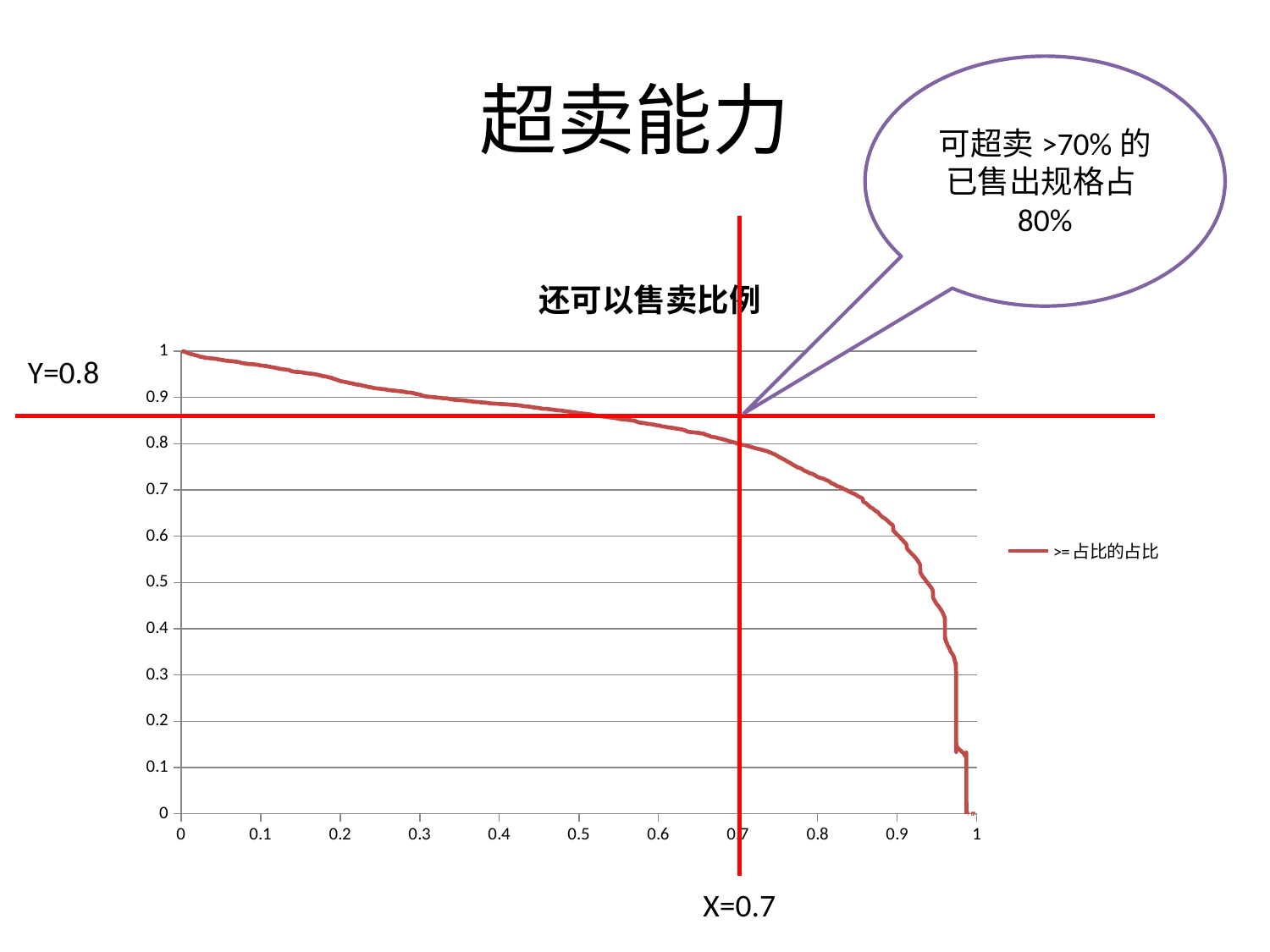

# 超卖能力
可超卖>70%的已售出规格占80%

### Chart: 还可以售卖比例

| Category | >=占比的占比 |
|---|---|
Y=0.8
X=0.7